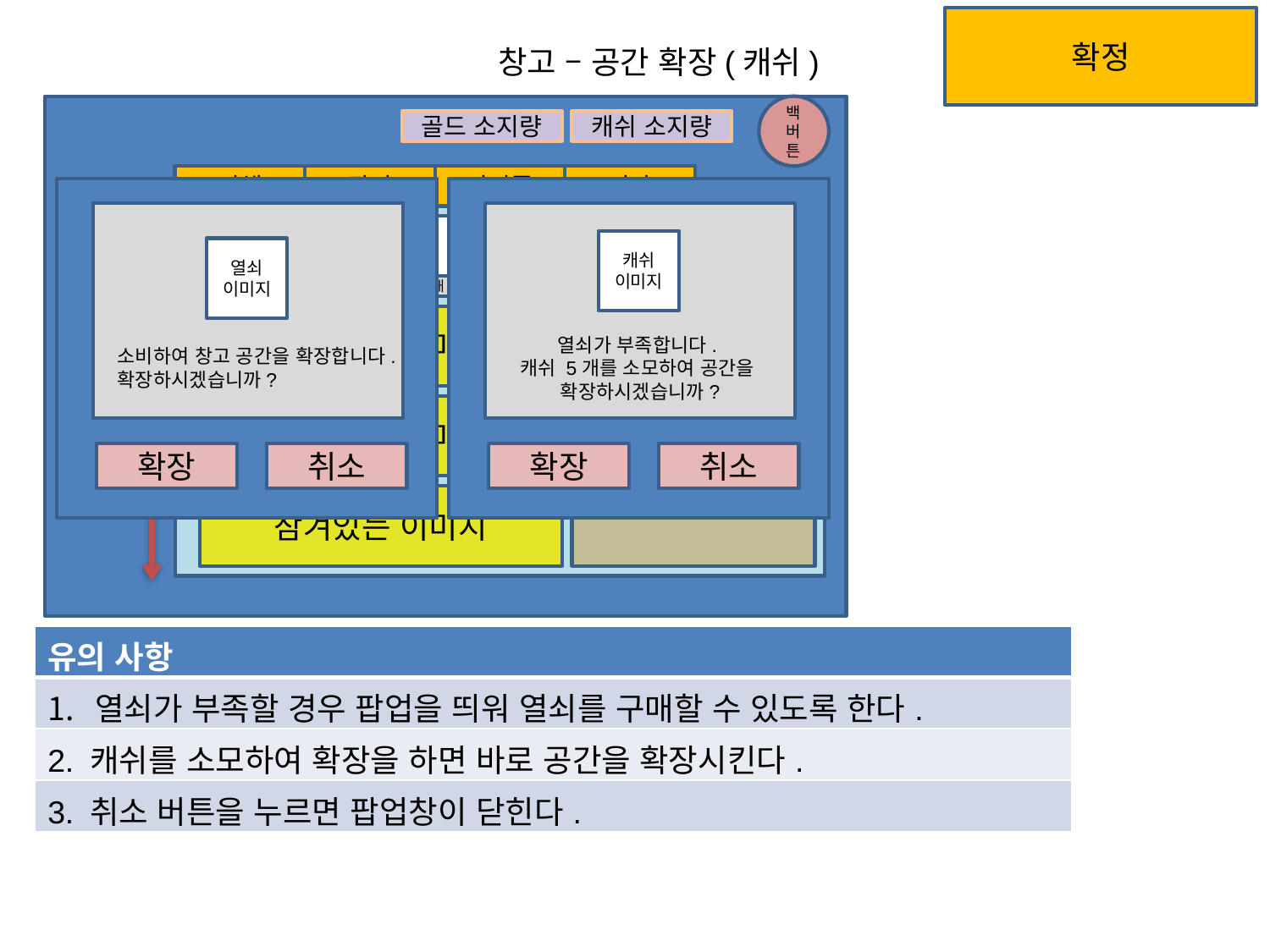

확정
창고 – 공간 확장(캐쉬)

백버튼
골드 소지량
캐쉬 소지량
전체
장비
전리품
기타

열쇠 이미지
소비하여 창고 공간을 확장합니다.
확장하시겠습니까?
확장
취소

열쇠가 부족합니다.
캐쉬 5개를 소모하여 공간을
확장하시겠습니까?
확장
취소

전리품 이미지

캐쉬
이미지
20개
20개
20개
20개

잠겨있는 이미지

잠겨있는 이미지

잠겨있는 이미지

| 유의 사항 |
| --- |
| 열쇠가 부족할 경우 팝업을 띄워 열쇠를 구매할 수 있도록 한다. |
| 2. 캐쉬를 소모하여 확장을 하면 바로 공간을 확장시킨다. |
| 3. 취소 버튼을 누르면 팝업창이 닫힌다. |